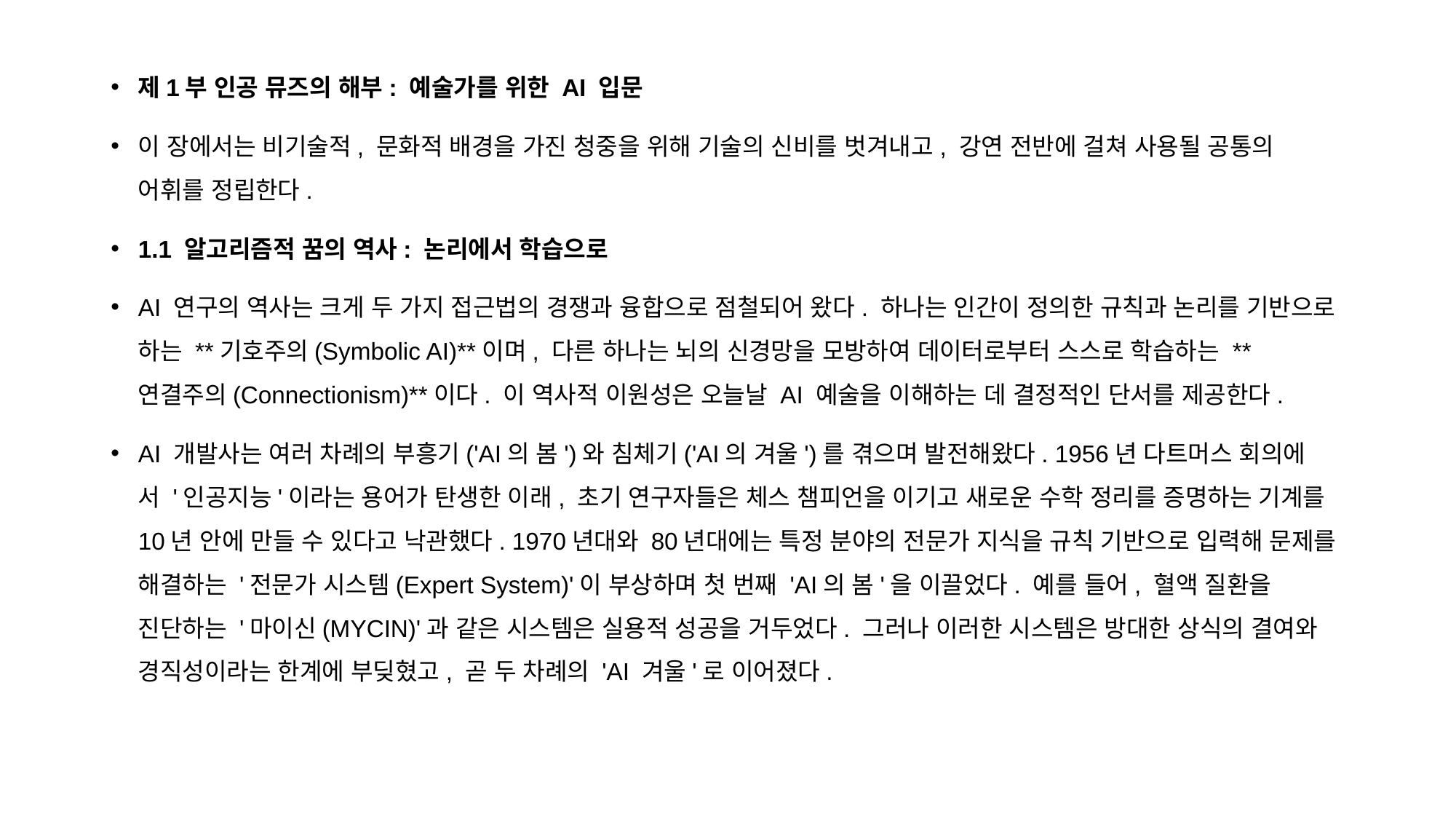

제1부 인공 뮤즈의 해부: 예술가를 위한 AI 입문
이 장에서는 비기술적, 문화적 배경을 가진 청중을 위해 기술의 신비를 벗겨내고, 강연 전반에 걸쳐 사용될 공통의 어휘를 정립한다.
1.1 알고리즘적 꿈의 역사: 논리에서 학습으로
AI 연구의 역사는 크게 두 가지 접근법의 경쟁과 융합으로 점철되어 왔다. 하나는 인간이 정의한 규칙과 논리를 기반으로 하는 **기호주의(Symbolic AI)**이며, 다른 하나는 뇌의 신경망을 모방하여 데이터로부터 스스로 학습하는 **연결주의(Connectionism)**이다. 이 역사적 이원성은 오늘날 AI 예술을 이해하는 데 결정적인 단서를 제공한다.
AI 개발사는 여러 차례의 부흥기('AI의 봄')와 침체기('AI의 겨울')를 겪으며 발전해왔다. 1956년 다트머스 회의에서 '인공지능'이라는 용어가 탄생한 이래, 초기 연구자들은 체스 챔피언을 이기고 새로운 수학 정리를 증명하는 기계를 10년 안에 만들 수 있다고 낙관했다. 1970년대와 80년대에는 특정 분야의 전문가 지식을 규칙 기반으로 입력해 문제를 해결하는 '전문가 시스템(Expert System)'이 부상하며 첫 번째 'AI의 봄'을 이끌었다. 예를 들어, 혈액 질환을 진단하는 '마이신(MYCIN)'과 같은 시스템은 실용적 성공을 거두었다. 그러나 이러한 시스템은 방대한 상식의 결여와 경직성이라는 한계에 부딪혔고, 곧 두 차례의 'AI 겨울'로 이어졌다.